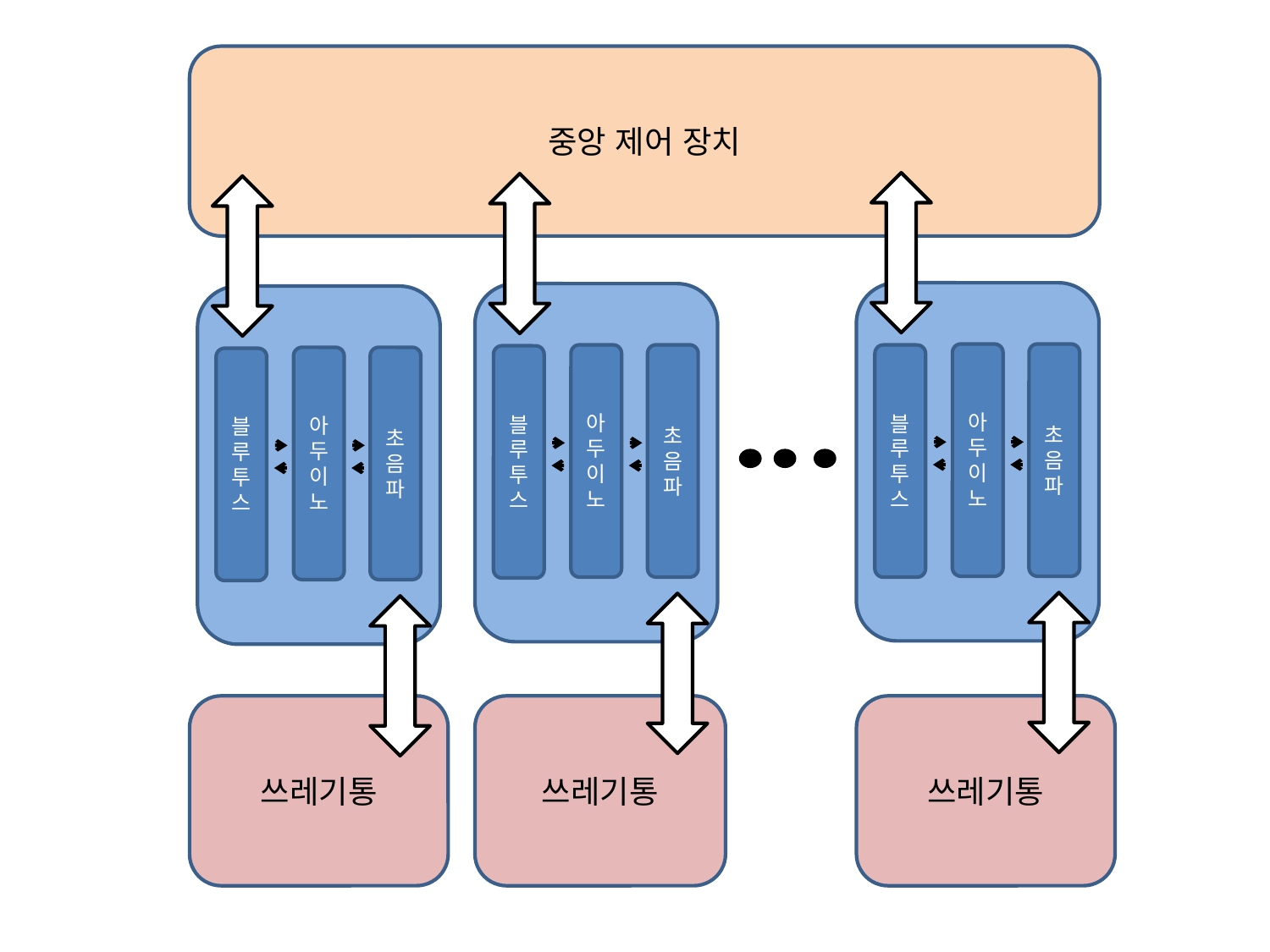

중앙 제어 장치

아두이노
초음파
블루투스

아두이노
초음파
블루투스

아두이노
초음파
블루투스

쓰레기통
쓰레기통
쓰레기통